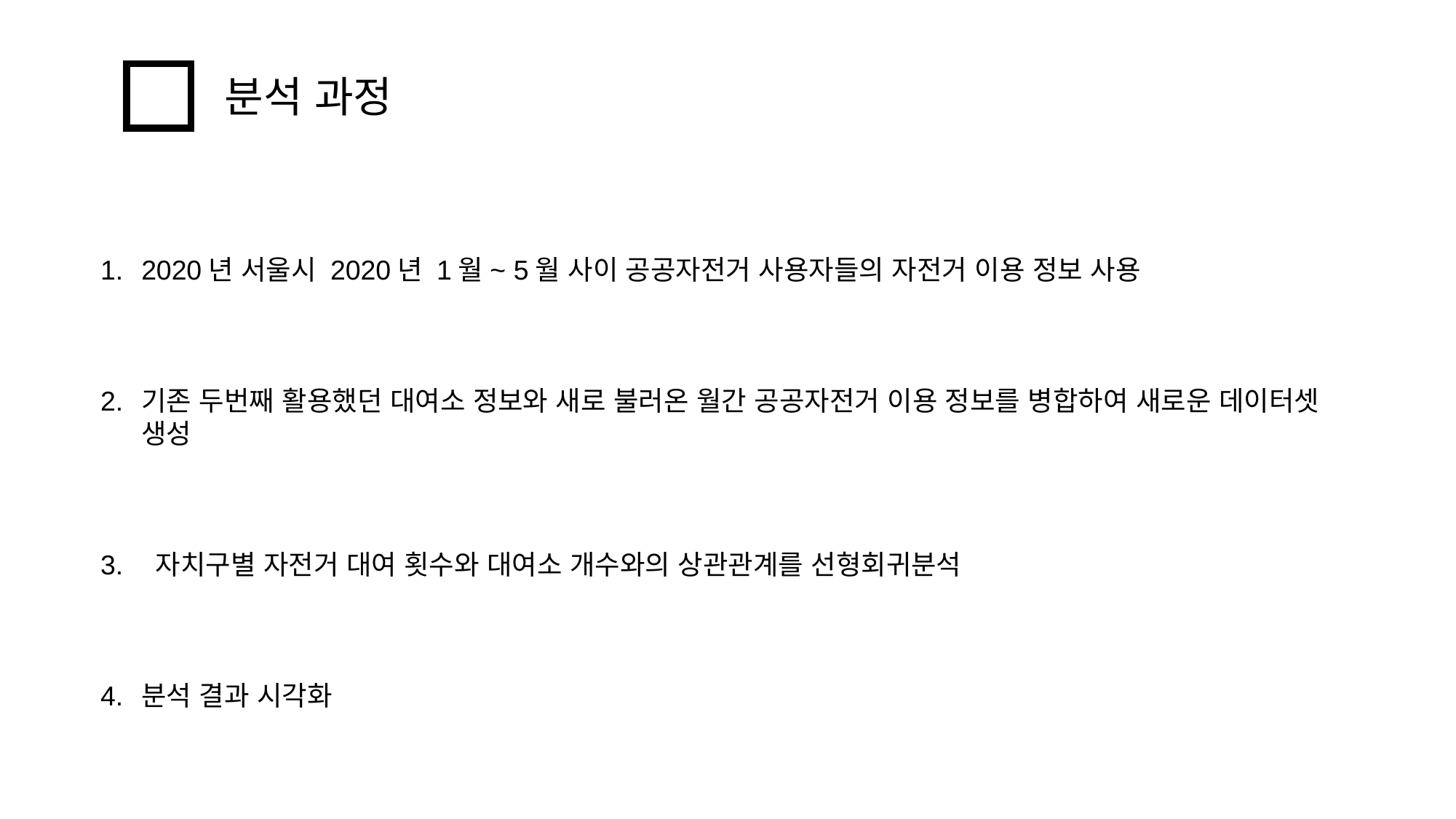

분석 과정
2020년 서울시 2020년 1월~ 5월 사이 공공자전거 사용자들의 자전거 이용 정보 사용

기존 두번째 활용했던 대여소 정보와 새로 불러온 월간 공공자전거 이용 정보를 병합하여 새로운 데이터셋 생성

 자치구별 자전거 대여 횟수와 대여소 개수와의 상관관계를 선형회귀분석

분석 결과 시각화